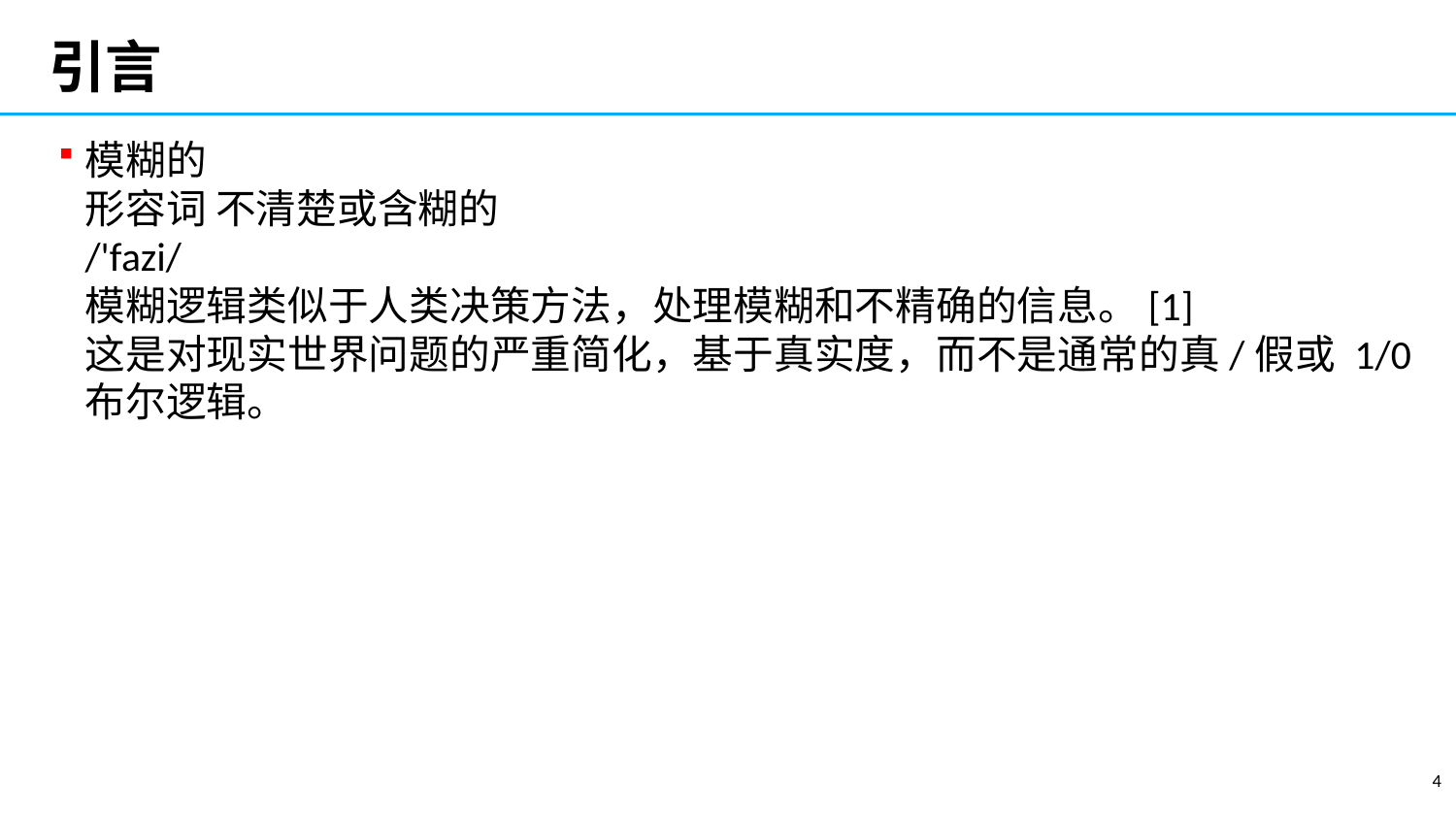

# 引言
模糊的
形容词 不清楚或含糊的
/'fazi/
模糊逻辑类似于人类决策方法，处理模糊和不精确的信息。[1]
这是对现实世界问题的严重简化，基于真实度，而不是通常的真/假或 1/0 布尔逻辑。
4